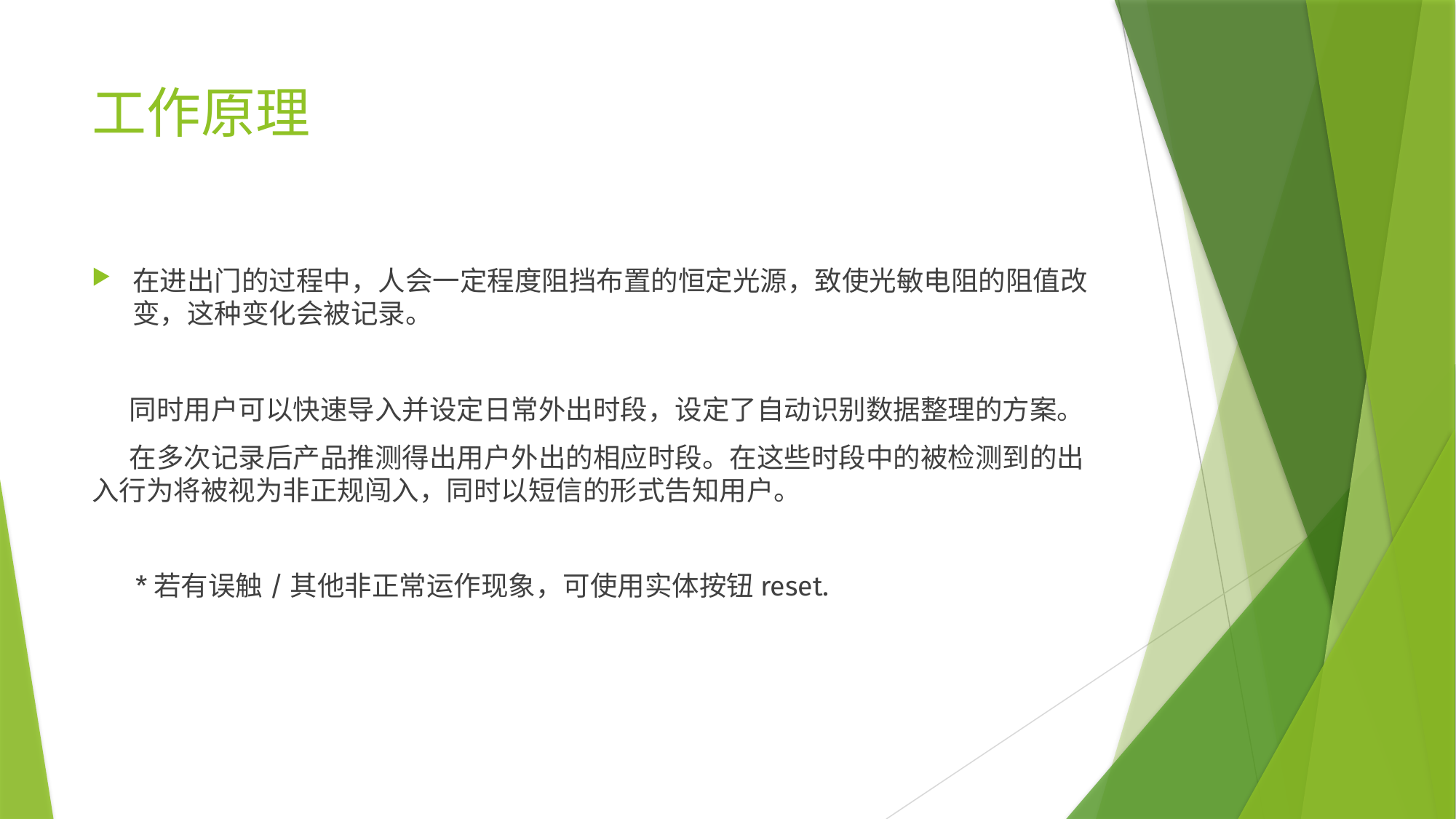

# 工作原理
在进出门的过程中，人会一定程度阻挡布置的恒定光源，致使光敏电阻的阻值改变，这种变化会被记录。

     同时用户可以快速导入并设定日常外出时段，设定了自动识别数据整理的方案。
     在多次记录后产品推测得出用户外出的相应时段。在这些时段中的被检测到的出入行为将被视为非正规闯入，同时以短信的形式告知用户。

      *若有误触/其他非正常运作现象，可使用实体按钮reset.